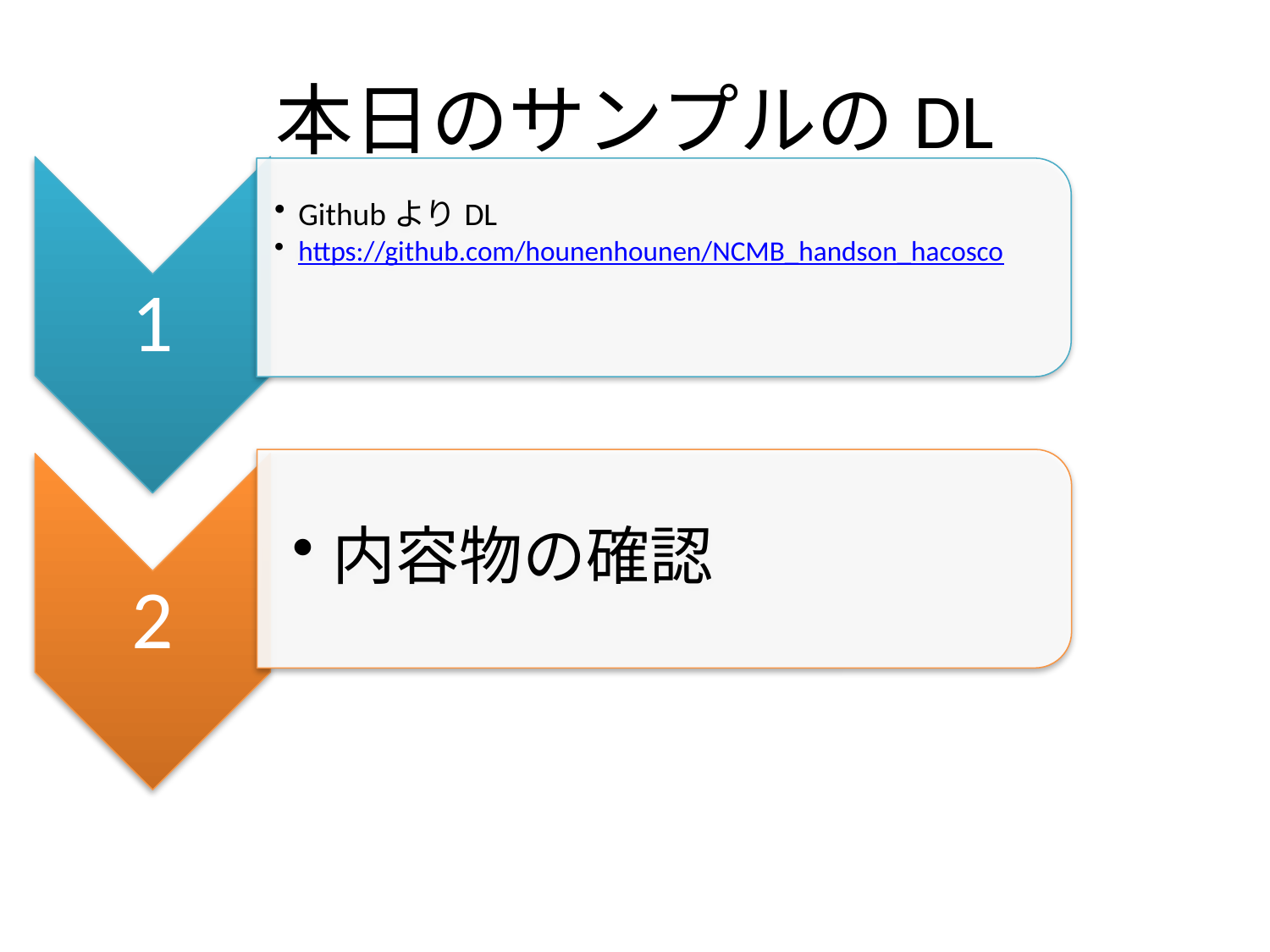

# 本日のサンプルのDL
1
GithubよりDL
https://github.com/hounenhounen/NCMB_handson_hacosco

2
内容物の確認